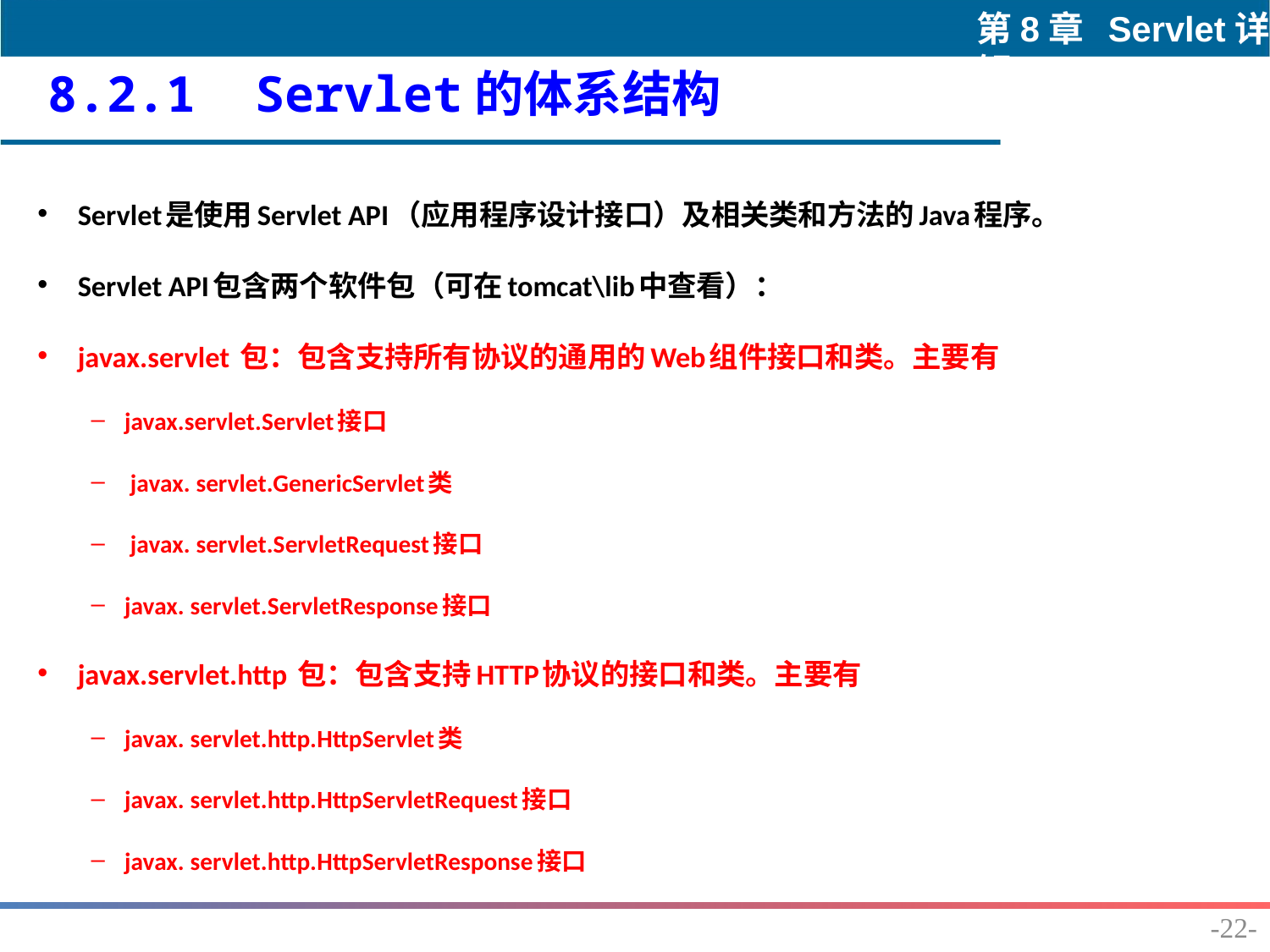

8.2.1  Servlet的体系结构
Servlet是使用Servlet API（应用程序设计接口）及相关类和方法的Java程序。
Servlet API包含两个软件包（可在tomcat\lib中查看）：
javax.servlet 包：包含支持所有协议的通用的Web组件接口和类。主要有
javax.servlet.Servlet接口
 javax. servlet.GenericServlet类
 javax. servlet.ServletRequest接口
javax. servlet.ServletResponse接口
javax.servlet.http 包：包含支持HTTP协议的接口和类。主要有
javax. servlet.http.HttpServlet类
javax. servlet.http.HttpServletRequest接口
javax. servlet.http.HttpServletResponse接口

-22-